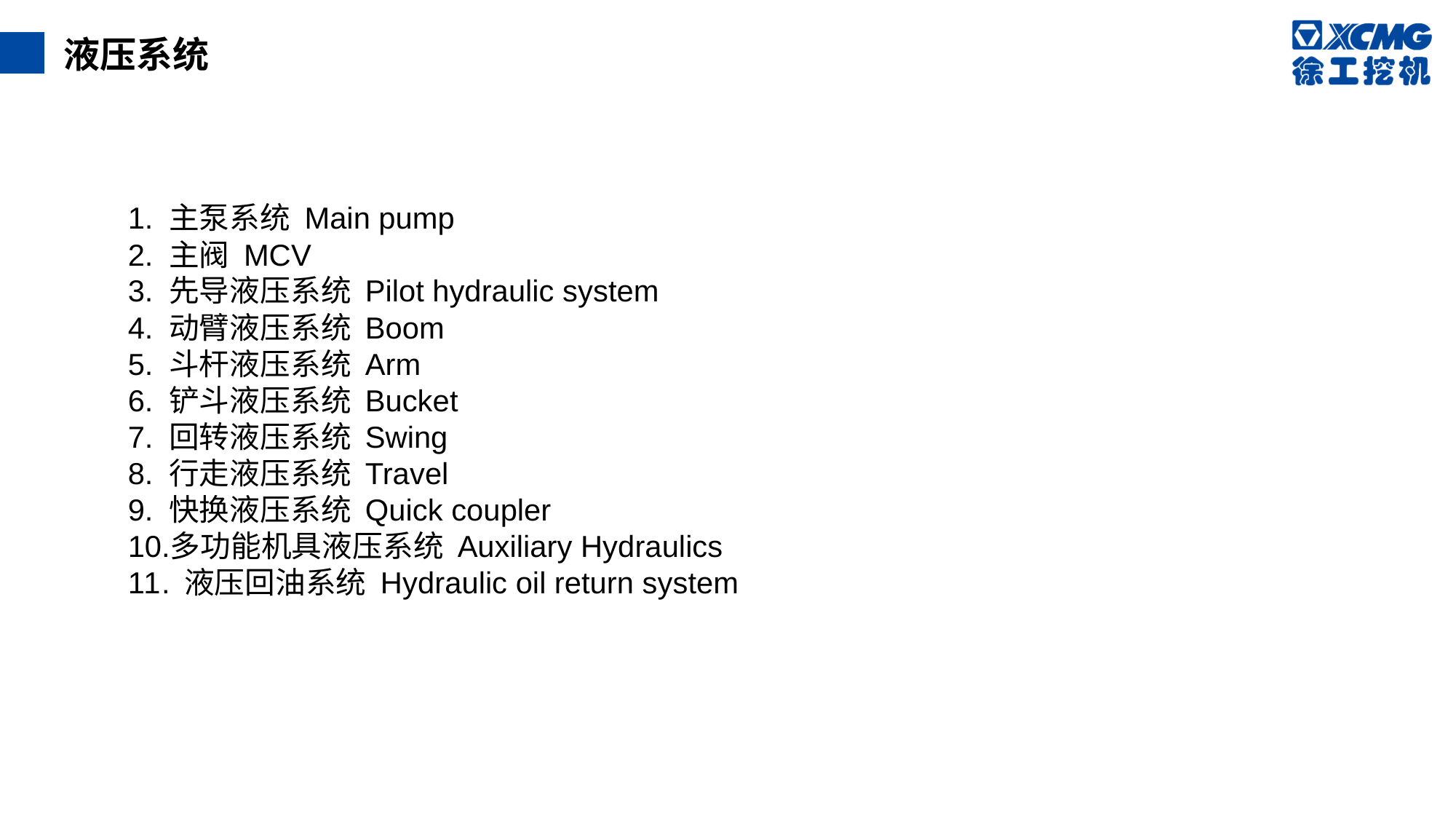

液压系统
主泵系统 Main pump
主阀 MCV
先导液压系统 Pilot hydraulic system
动臂液压系统 Boom
斗杆液压系统 Arm
铲斗液压系统 Bucket
回转液压系统 Swing
行走液压系统 Travel
快换液压系统 Quick coupler
多功能机具液压系统 Auxiliary Hydraulics
 液压回油系统 Hydraulic oil return system